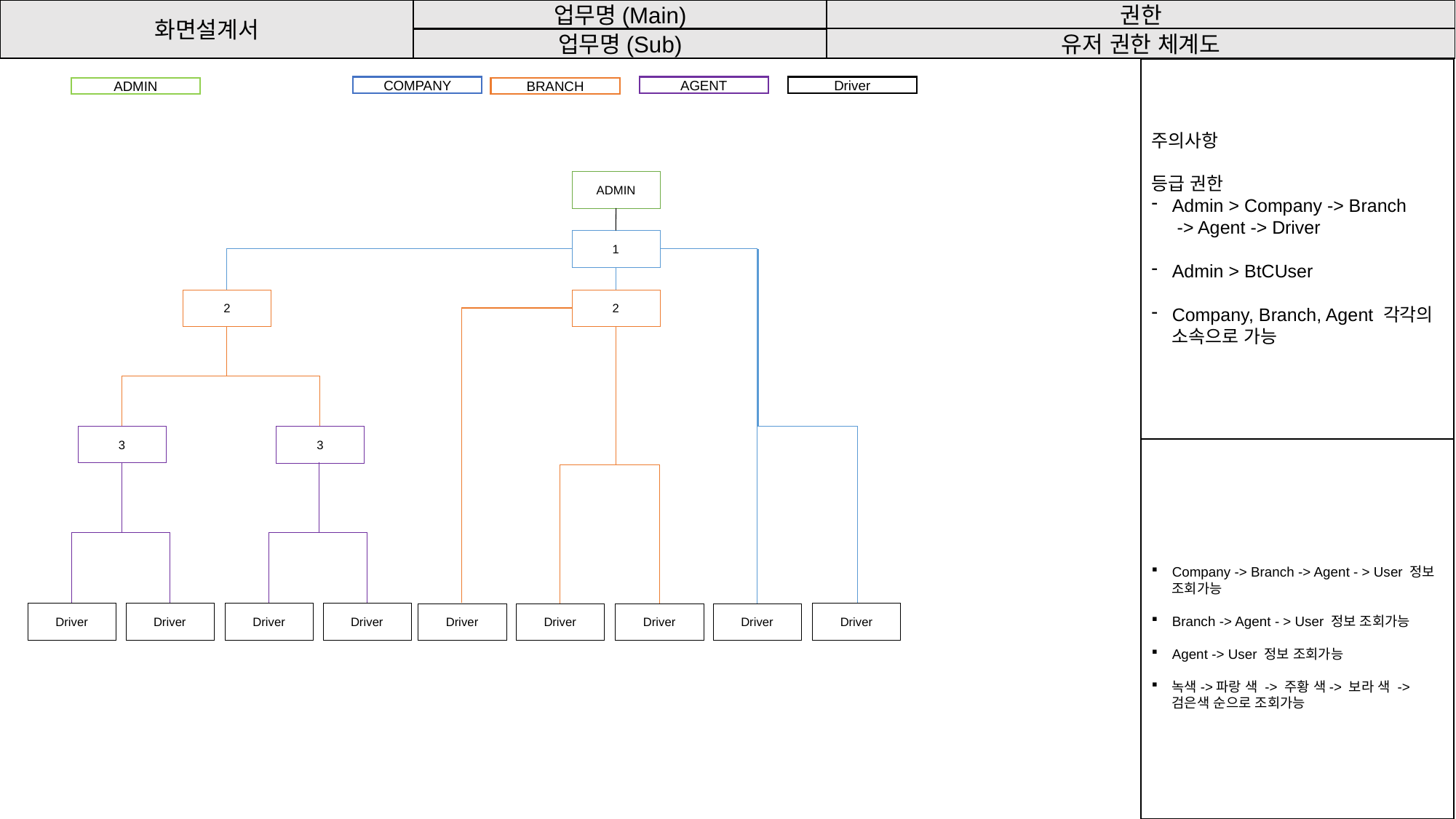

화면설계서

업무명(Main)

권한
유저 권한 체계도
업무명(Sub)
주의사항

등급 권한
Admin > Company -> Branch
 -> Agent -> Driver

Admin > BtCUser

Company, Branch, Agent 각각의 소속으로 가능

COMPANY
AGENT
Driver
ADMIN
BRANCH
ADMIN
1
2
2
3
3

Company -> Branch -> Agent - > User 정보 조회가능

Branch -> Agent - > User 정보 조회가능

Agent -> User 정보 조회가능

녹색->파랑 색 -> 주황 색-> 보라 색 -> 검은색 순으로 조회가능
Driver
Driver
Driver
Driver
Driver
Driver
Driver
Driver
Driver